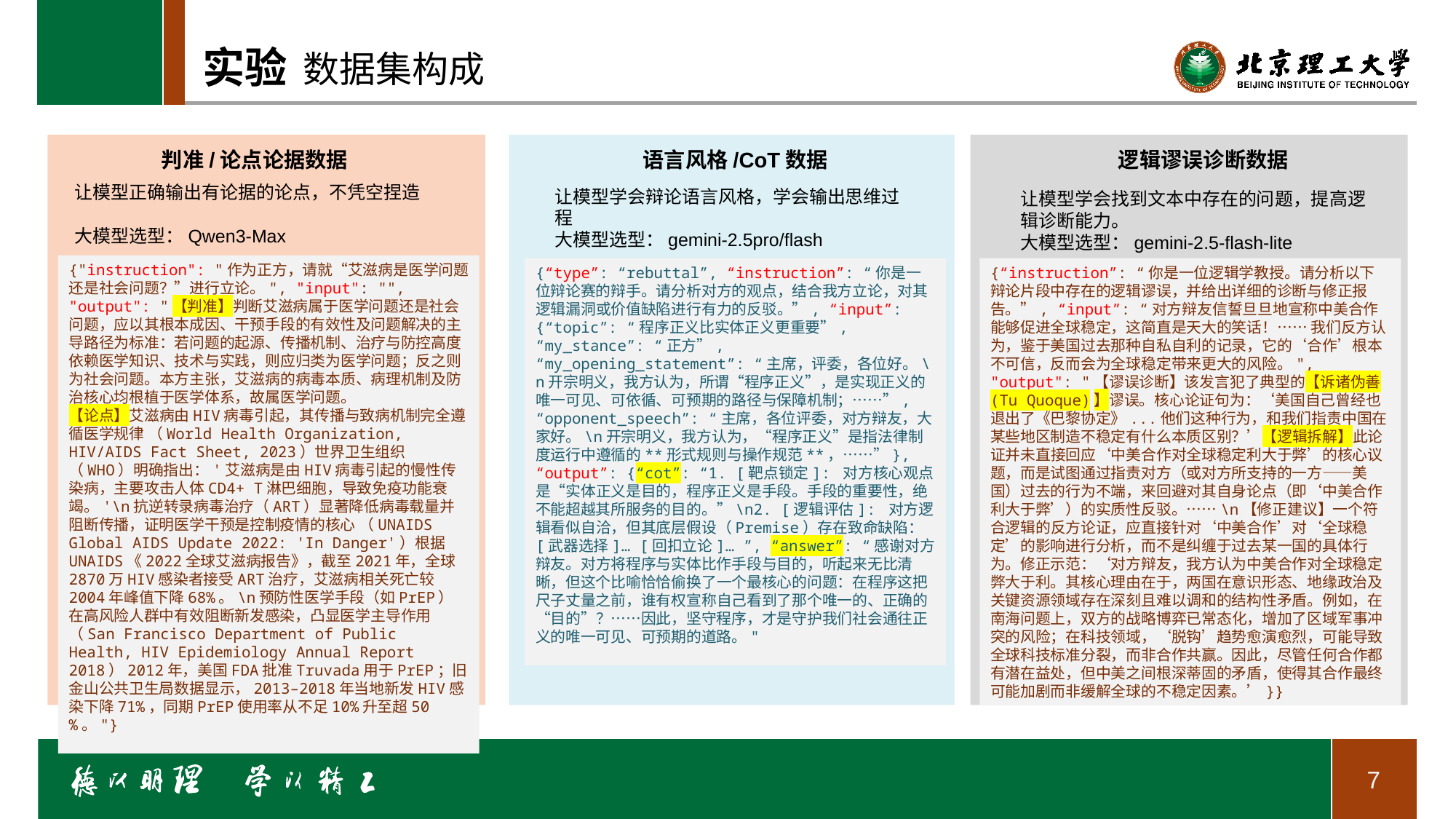

# 实验
数据集构成

判准/论点论据数据
语言风格/CoT数据
逻辑谬误诊断数据
让模型正确输出有论据的论点，不凭空捏造

大模型选型：Qwen3-Max
让模型学会辩论语言风格，学会输出思维过程
大模型选型：gemini-2.5pro/flash
让模型学会找到文本中存在的问题，提高逻辑诊断能力。
大模型选型：gemini-2.5-flash-lite
{"instruction": "作为正方，请就“艾滋病是医学问题还是社会问题？”进行立论。", "input": "", "output": "【判准】判断艾滋病属于医学问题还是社会问题，应以其根本成因、干预手段的有效性及问题解决的主导路径为标准：若问题的起源、传播机制、治疗与防控高度依赖医学知识、技术与实践，则应归类为医学问题；反之则为社会问题。本方主张，艾滋病的病毒本质、病理机制及防治核心均根植于医学体系，故属医学问题。
【论点】艾滋病由HIV病毒引起，其传播与致病机制完全遵循医学规律 （World Health Organization, HIV/AIDS Fact Sheet, 2023）世界卫生组织（WHO）明确指出：'艾滋病是由HIV病毒引起的慢性传染病，主要攻击人体CD4+ T淋巴细胞，导致免疫功能衰竭。'\n抗逆转录病毒治疗（ART）显著降低病毒载量并阻断传播，证明医学干预是控制疫情的核心 （UNAIDS Global AIDS Update 2022: 'In Danger'）根据UNAIDS《2022全球艾滋病报告》，截至2021年，全球2870万HIV感染者接受ART治疗，艾滋病相关死亡较2004年峰值下降68%。\n预防性医学手段（如PrEP）在高风险人群中有效阻断新发感染，凸显医学主导作用 （San Francisco Department of Public Health, HIV Epidemiology Annual Report 2018）2012年，美国FDA批准Truvada用于PrEP；旧金山公共卫生局数据显示，2013–2018年当地新发HIV感染下降71%，同期PrEP使用率从不足10%升至超50%。"}

{“type”: “rebuttal”, “instruction”: “你是一位辩论赛的辩手。请分析对方的观点，结合我方立论，对其逻辑漏洞或价值缺陷进行有力的反驳。”, “input”: {“topic”: “程序正义比实体正义更重要”, “my_stance”: “正方”, “my_opening_statement”: “主席，评委，各位好。\n开宗明义，我方认为，所谓“程序正义”，是实现正义的唯一可见、可依循、可预期的路径与保障机制；……”, “opponent_speech”: “主席，各位评委，对方辩友，大家好。\n开宗明义，我方认为，“程序正义”是指法律制度运行中遵循的**形式规则与操作规范**，……”}, “output”: {“cot”: “1. [靶点锁定]: 对方核心观点是“实体正义是目的，程序正义是手段。手段的重要性，绝不能超越其所服务的目的。”\n2. [逻辑评估]: 对方逻辑看似自洽，但其底层假设（Premise）存在致命缺陷： [武器选择]… [回扣立论]… ”, “answer”: “感谢对方辩友。对方将程序与实体比作手段与目的，听起来无比清晰，但这个比喻恰恰偷换了一个最核心的问题：在程序这把尺子丈量之前，谁有权宣称自己看到了那个唯一的、正确的“目的”？……因此，坚守程序，才是守护我们社会通往正义的唯一可见、可预期的道路。"

{“instruction”: “你是一位逻辑学教授。请分析以下辩论片段中存在的逻辑谬误，并给出详细的诊断与修正报告。”, “input”: “对方辩友信誓旦旦地宣称中美合作能够促进全球稳定，这简直是天大的笑话！…… 我们反方认为，鉴于美国过去那种自私自利的记录，它的‘合作’根本不可信，反而会为全球稳定带来更大的风险。", "output": "【谬误诊断】该发言犯了典型的【诉诸伪善 (Tu Quoque)】谬误。核心论证句为：‘美国自己曾经也退出了《巴黎协定》...他们这种行为，和我们指责中国在某些地区制造不稳定有什么本质区别？’【逻辑拆解】此论证并未直接回应‘中美合作对全球稳定利大于弊’的核心议题，而是试图通过指责对方（或对方所支持的一方——美国）过去的行为不端，来回避对其自身论点（即‘中美合作利大于弊’）的实质性反驳。……\n【修正建议】一个符合逻辑的反方论证，应直接针对‘中美合作’对‘全球稳定’的影响进行分析，而不是纠缠于过去某一国的具体行为。修正示范：‘对方辩友，我方认为中美合作对全球稳定弊大于利。其核心理由在于，两国在意识形态、地缘政治及关键资源领域存在深刻且难以调和的结构性矛盾。例如，在南海问题上，双方的战略博弈已常态化，增加了区域军事冲突的风险；在科技领域，‘脱钩’趋势愈演愈烈，可能导致全球科技标准分裂，而非合作共赢。因此，尽管任何合作都有潜在益处，但中美之间根深蒂固的矛盾，使得其合作最终可能加剧而非缓解全球的不稳定因素。’}}